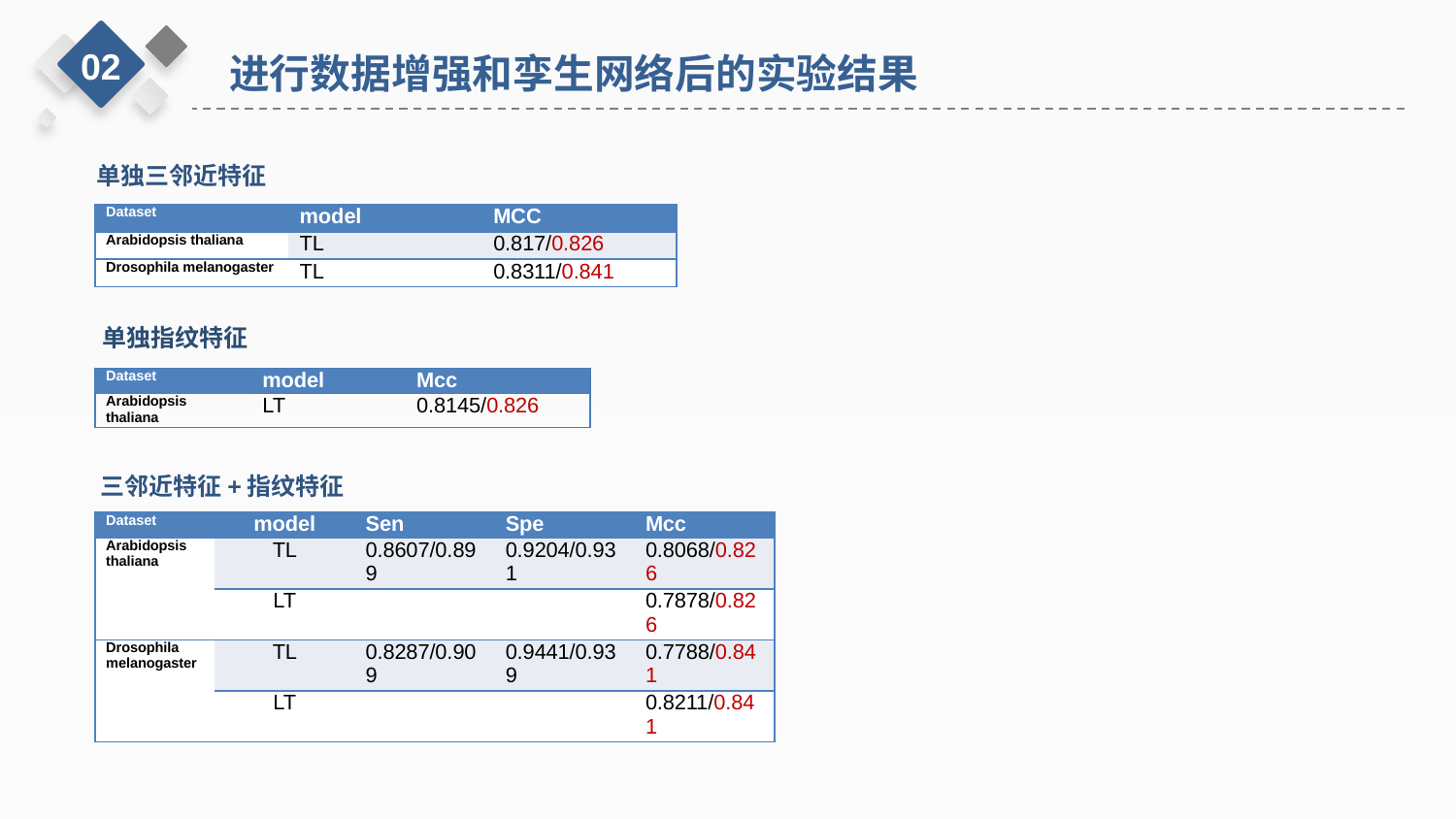

02

进行数据增强和孪生网络后的实验结果
单独三邻近特征
| Dataset | model | MCC |
| --- | --- | --- |
| Arabidopsis thaliana | TL | 0.817/0.826 |
| Drosophila melanogaster | TL | 0.8311/0.841 |
单独指纹特征
| Dataset | model | Mcc |
| --- | --- | --- |
| Arabidopsis thaliana | LT | 0.8145/0.826 |
三邻近特征+指纹特征
| Dataset | model | Sen | Spe | Mcc |
| --- | --- | --- | --- | --- |
| Arabidopsis thaliana | TL | 0.8607/0.899 | 0.9204/0.931 | 0.8068/0.826 |
|  | LT |  |  | 0.7878/0.826 |
| Drosophila melanogaster | TL | 0.8287/0.909 | 0.9441/0.939 | 0.7788/0.841 |
|  | LT |  |  | 0.8211/0.841 |